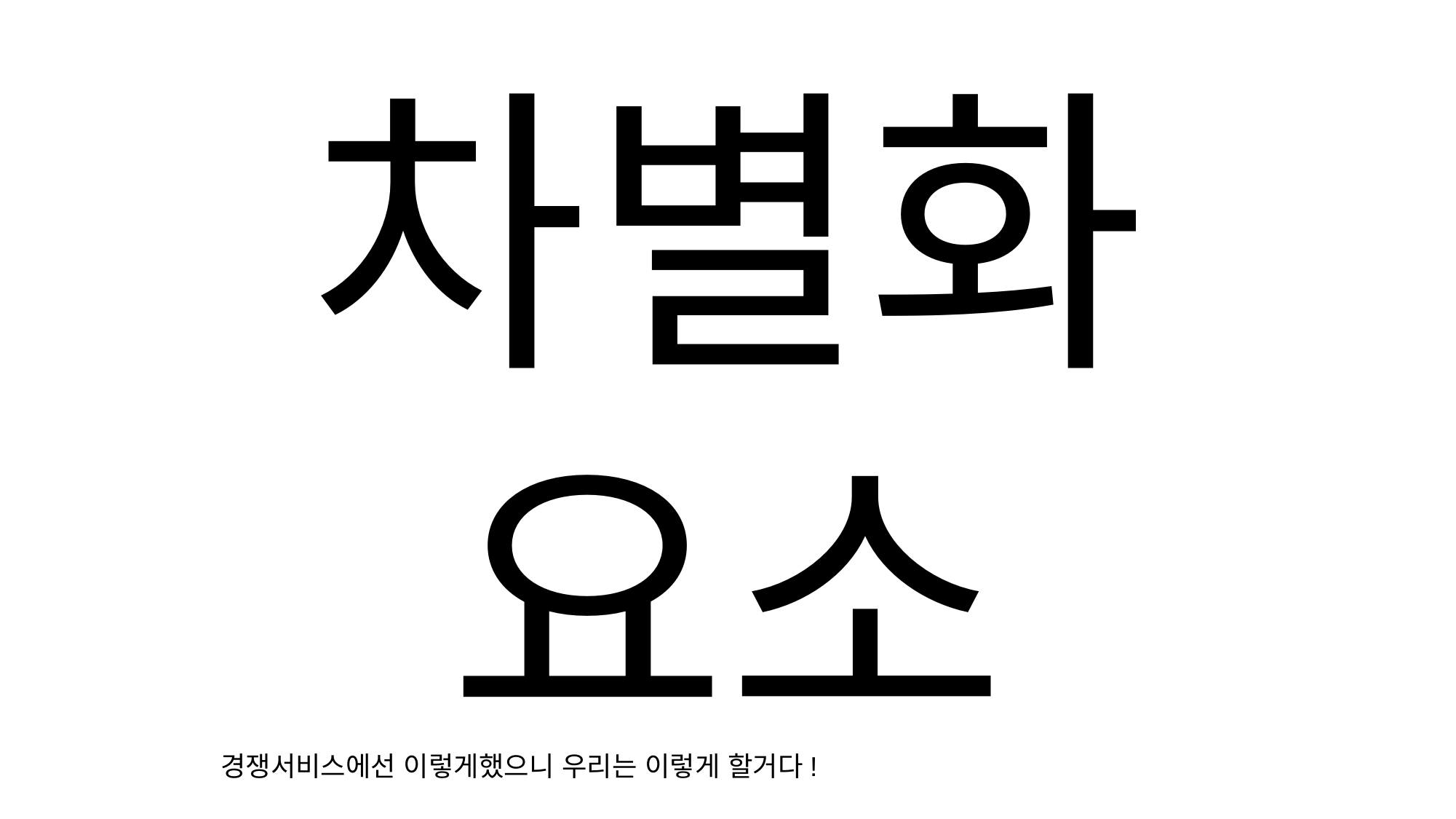

차별화 요소
경쟁서비스에선 이렇게했으니 우리는 이렇게 할거다!